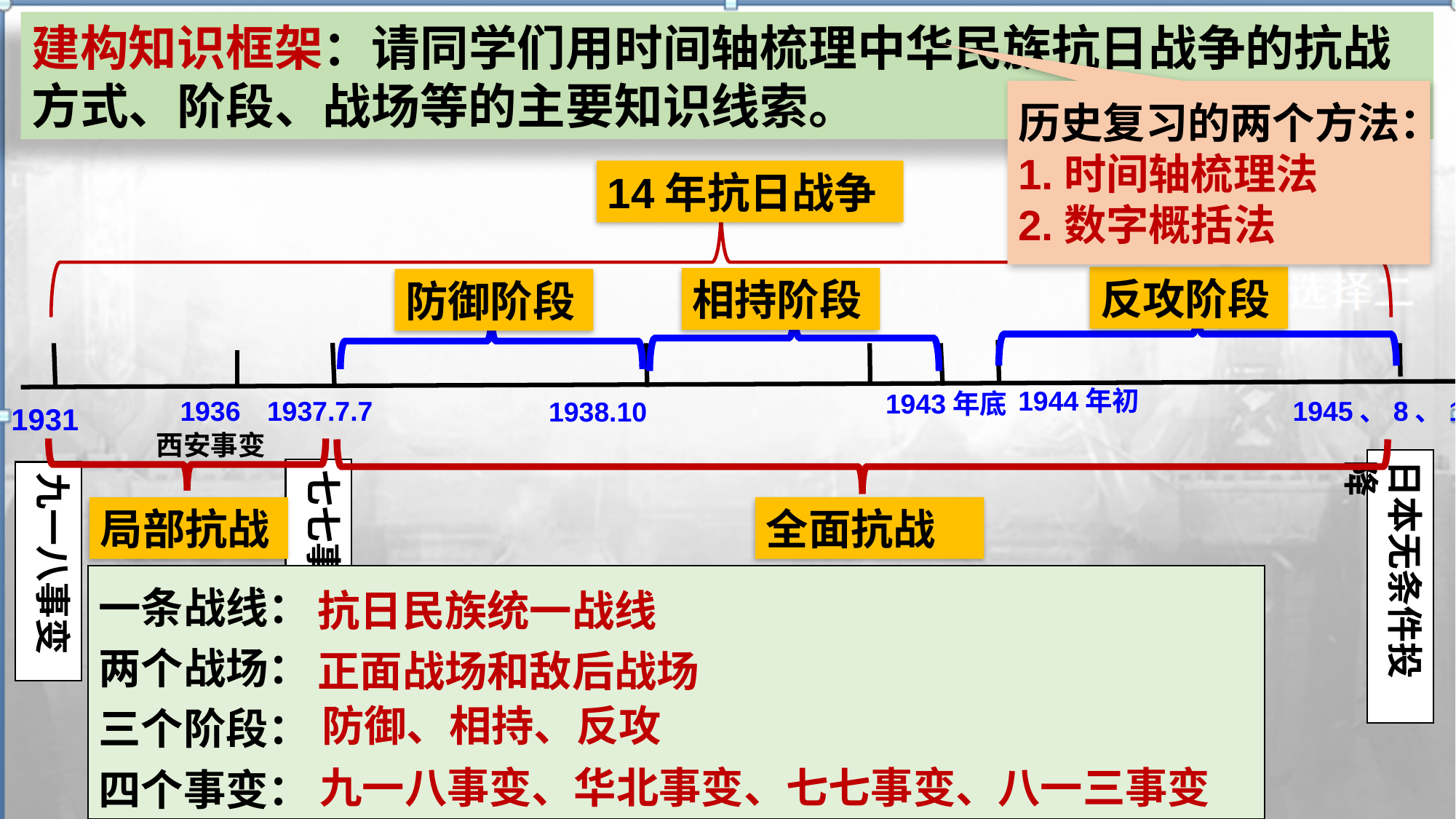

建构知识框架：请同学们用时间轴梳理中华民族抗日战争的抗战方式、阶段、战场等的主要知识线索。
历史复习的两个方法：
1.时间轴梳理法
2.数字概括法

14年抗日战争

反攻阶段
相持阶段
防御阶段

1931

1944年初
1943年底
1945、8、15
1937.7.7
1936
1938.10
西安事变
日本无条件投降
七七事变
九一八事变
全面抗战
局部抗战
一条战线：
两个战场：
三个阶段：
四个事变：
抗日民族统一战线
正面战场和敌后战场
防御、相持、反攻
九一八事变、华北事变、七七事变、八一三事变